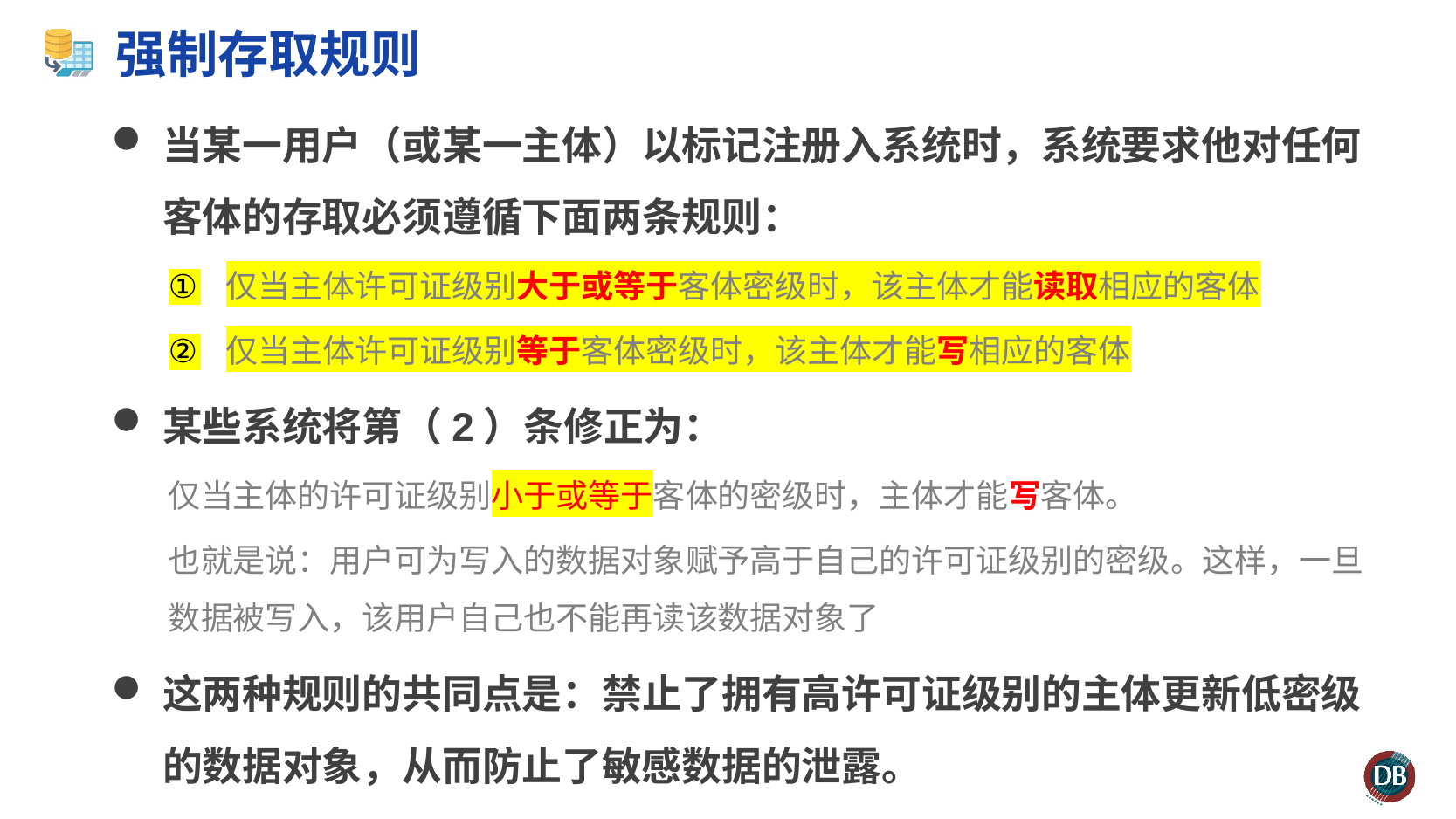

# 强制存取规则
当某一用户（或某一主体）以标记注册入系统时，系统要求他对任何客体的存取必须遵循下面两条规则：
仅当主体许可证级别大于或等于客体密级时，该主体才能读取相应的客体
仅当主体许可证级别等于客体密级时，该主体才能写相应的客体
某些系统将第（2）条修正为：
仅当主体的许可证级别小于或等于客体的密级时，主体才能写客体。
也就是说：用户可为写入的数据对象赋予高于自己的许可证级别的密级。这样，一旦数据被写入，该用户自己也不能再读该数据对象了
这两种规则的共同点是：禁止了拥有高许可证级别的主体更新低密级的数据对象，从而防止了敏感数据的泄露。